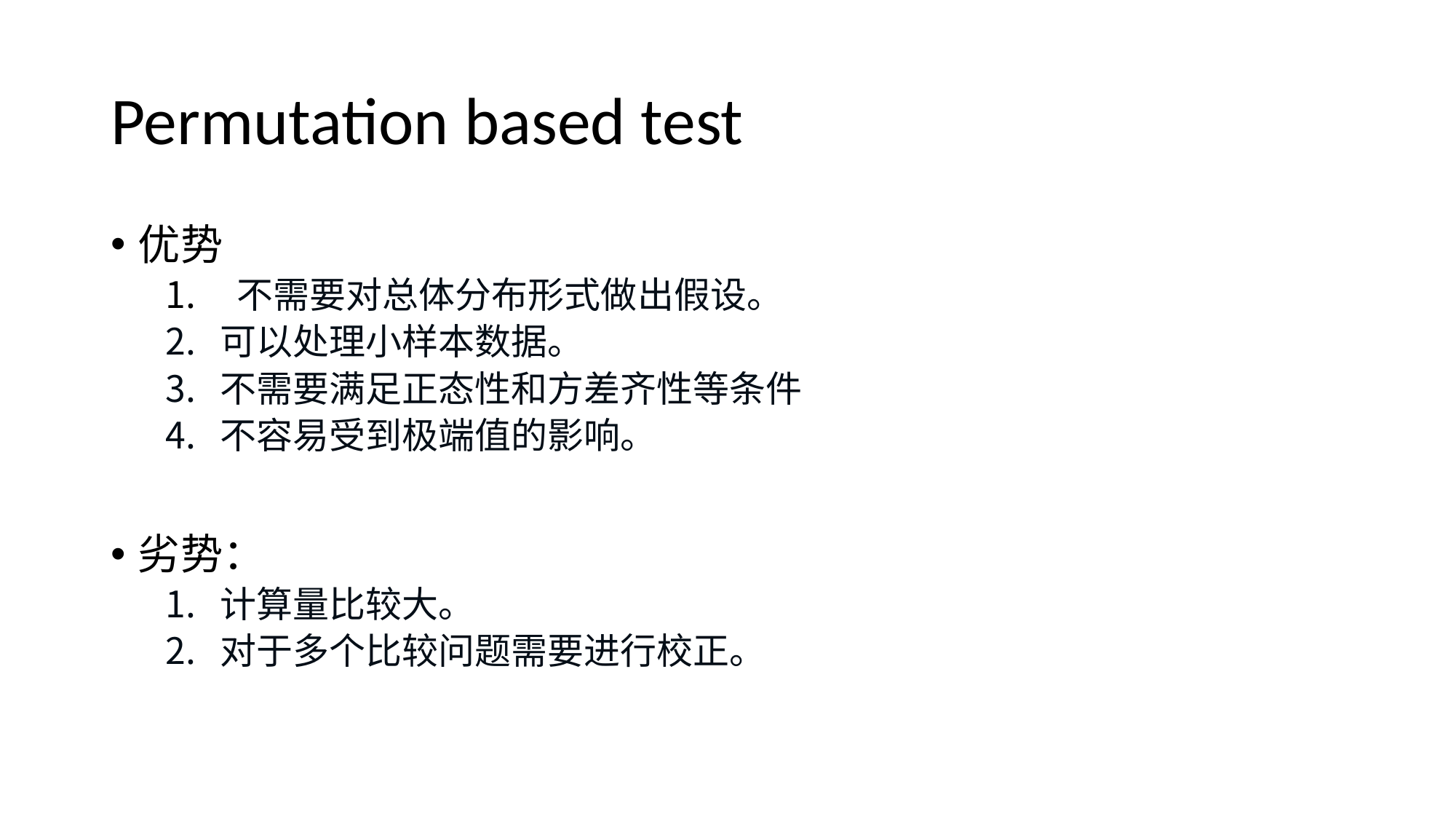

# Permutation based test
优势
 不需要对总体分布形式做出假设。
可以处理小样本数据。
不需要满足正态性和方差齐性等条件
不容易受到极端值的影响。

劣势：
计算量比较大。
对于多个比较问题需要进行校正。